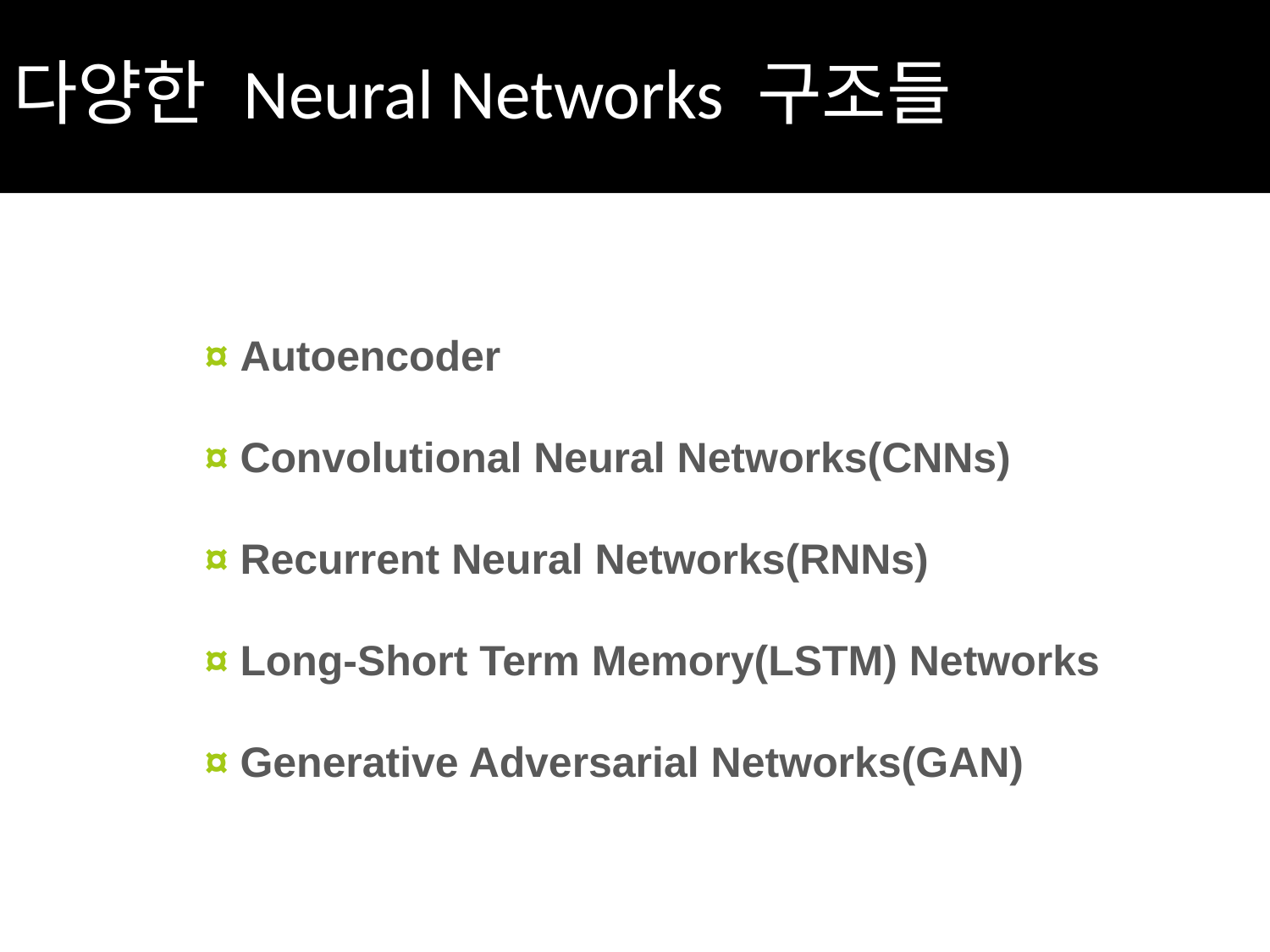

# 다양한 Neural Networks 구조들
¤ Autoencoder

¤ Convolutional Neural Networks(CNNs)

¤ Recurrent Neural Networks(RNNs)

¤ Long-Short Term Memory(LSTM) Networks

¤ Generative Adversarial Networks(GAN)